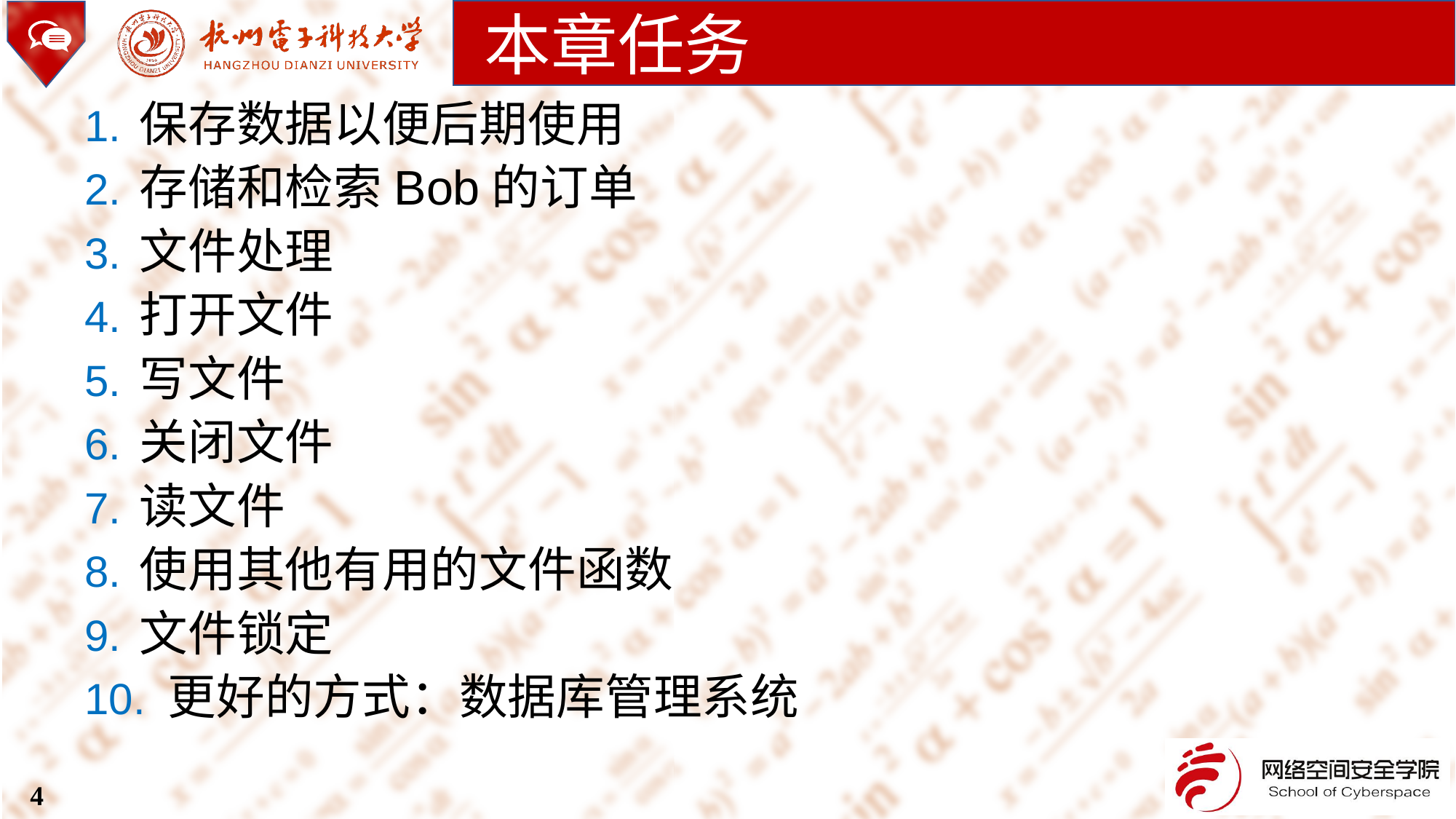

本章任务
保存数据以便后期使用
存储和检索Bob的订单
文件处理
打开文件
写文件
关闭文件
读文件
使用其他有用的文件函数
文件锁定
 更好的方式：数据库管理系统
4